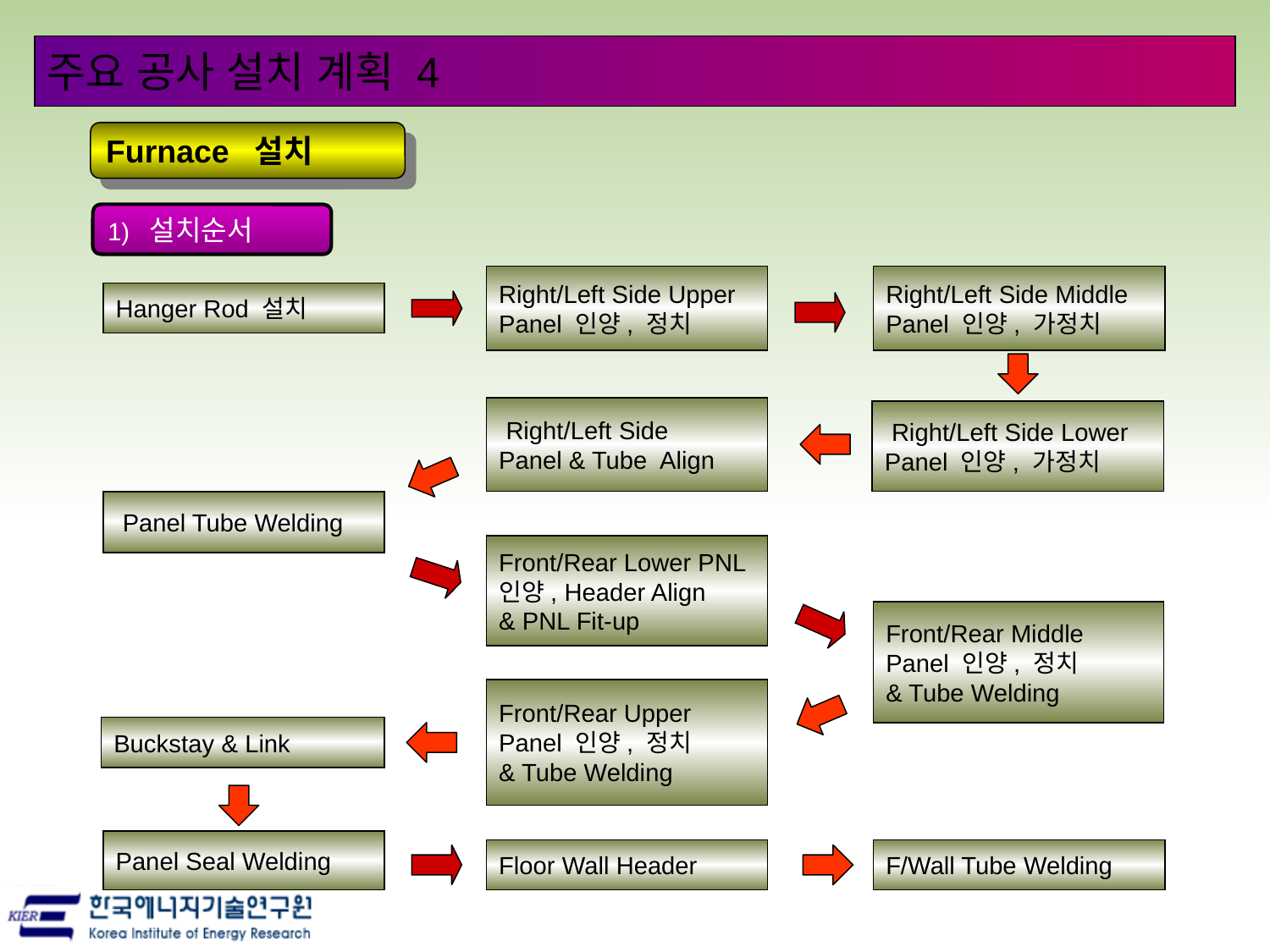

주요 공사 설치 계획 4
Furnace  설치
1)  설치순서
Right/Left Side Upper
Panel 인양, 정치
Right/Left Side Middle
Panel 인양, 가정치
Hanger Rod 설치

 Right/Left Side
Panel & Tube  Align
 Right/Left Side Lower
Panel 인양, 가정치

 Panel Tube Welding
Front/Rear Lower PNL
인양, Header Align
& PNL Fit-up

Front/Rear Middle
Panel 인양, 정치
& Tube Welding

Front/Rear Upper
Panel 인양, 정치
& Tube Welding

Buckstay & Link

Panel Seal Welding

Floor Wall Header
F/Wall Tube Welding